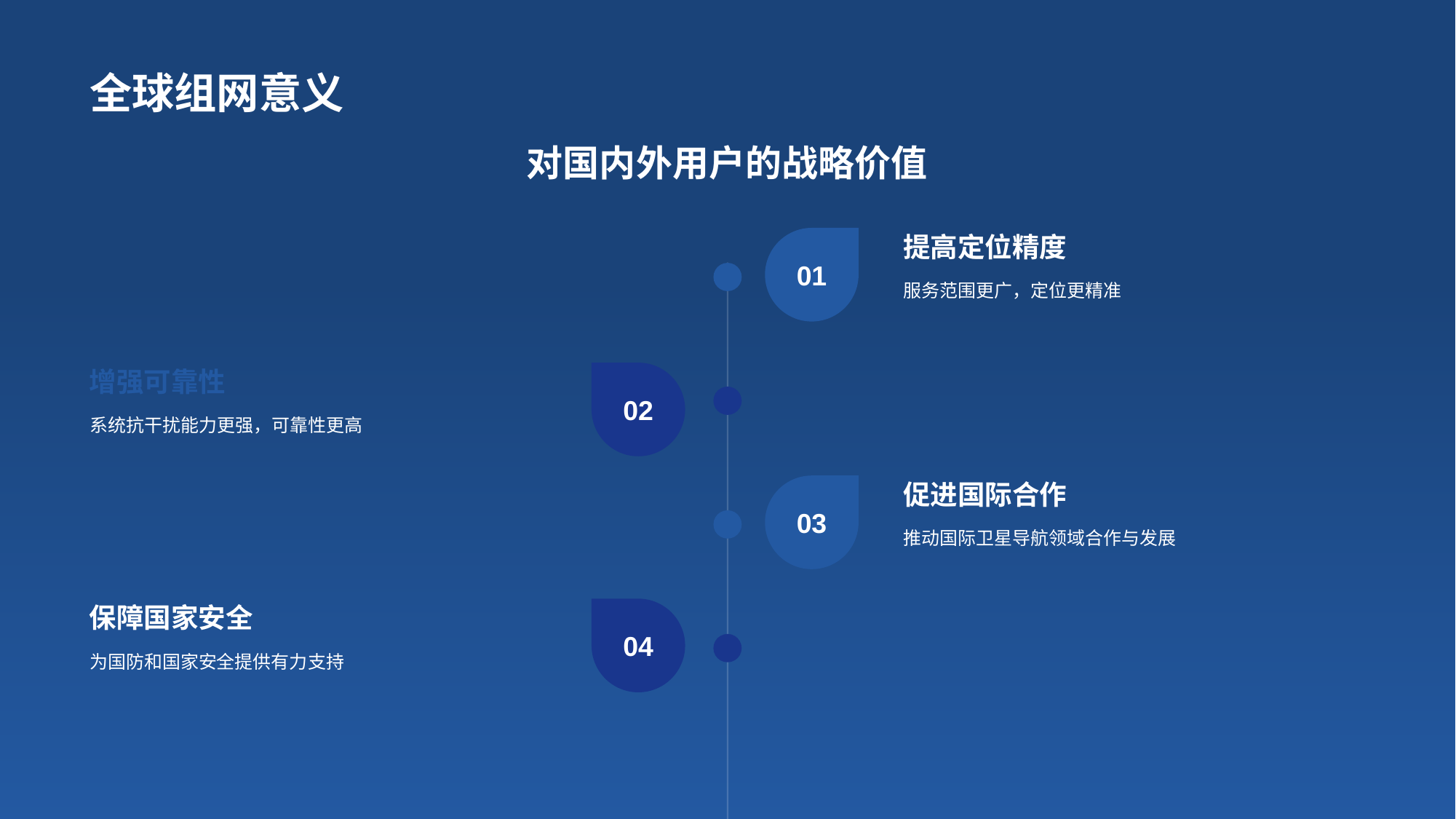

# 全球组网意义
对国内外用户的战略价值
提高定位精度
01

服务范围更广，定位更精准
增强可靠性
02

系统抗干扰能力更强，可靠性更高
促进国际合作
03

推动国际卫星导航领域合作与发展
保障国家安全
04

为国防和国家安全提供有力支持